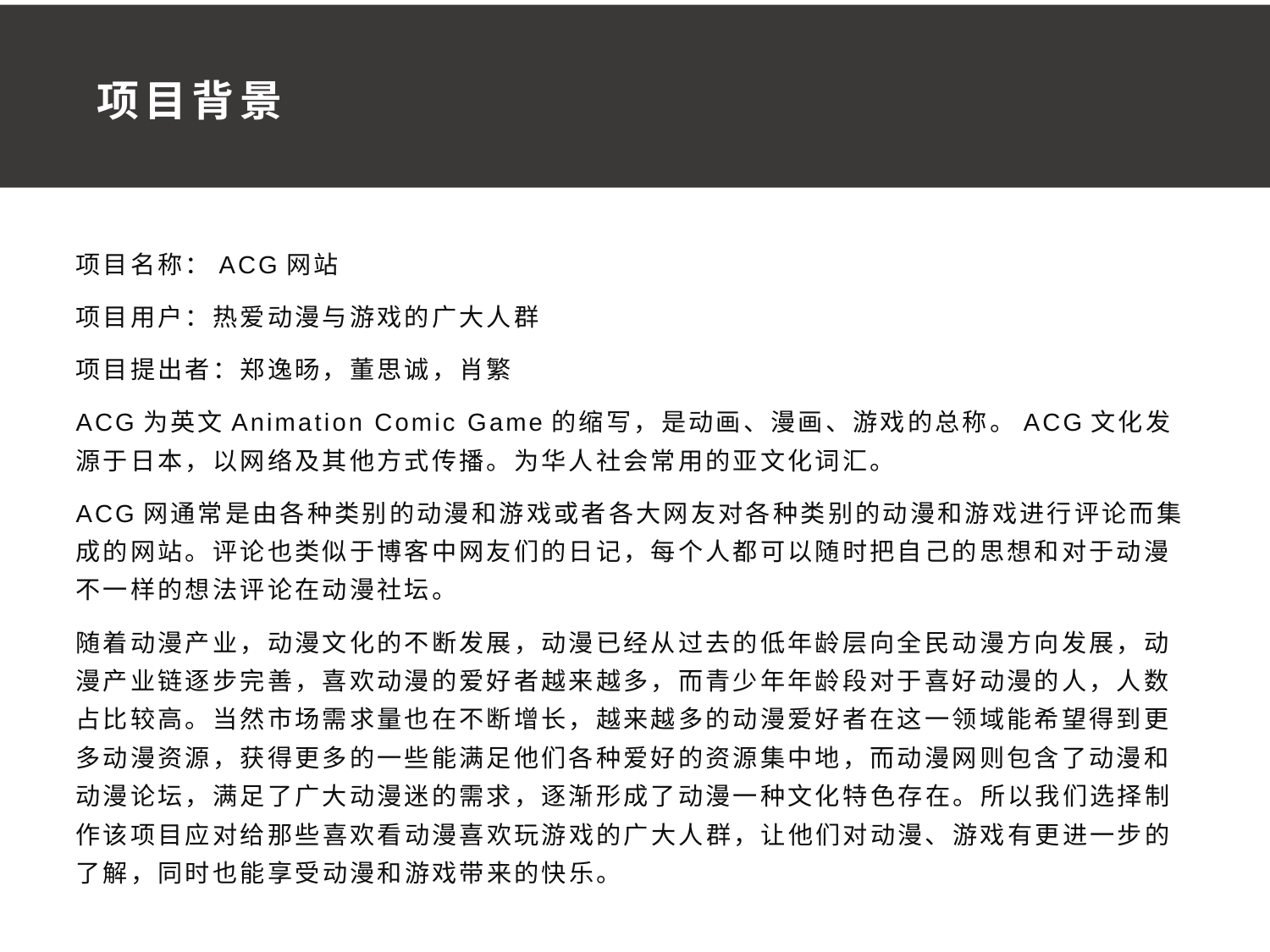

项目背景
项目名称：ACG网站
项目用户：热爱动漫与游戏的广大人群
项目提出者：郑逸旸，董思诚，肖繁
ACG为英文Animation Comic Game的缩写，是动画、漫画、游戏的总称。ACG文化发源于日本，以网络及其他方式传播。为华人社会常用的亚文化词汇。
ACG网通常是由各种类别的动漫和游戏或者各大网友对各种类别的动漫和游戏进行评论而集成的网站。评论也类似于博客中网友们的日记，每个人都可以随时把自己的思想和对于动漫不一样的想法评论在动漫社坛。
随着动漫产业，动漫文化的不断发展，动漫已经从过去的低年龄层向全民动漫方向发展，动漫产业链逐步完善，喜欢动漫的爱好者越来越多，而青少年年龄段对于喜好动漫的人，人数占比较高。当然市场需求量也在不断增长，越来越多的动漫爱好者在这一领域能希望得到更多动漫资源，获得更多的一些能满足他们各种爱好的资源集中地，而动漫网则包含了动漫和动漫论坛，满足了广大动漫迷的需求，逐渐形成了动漫一种文化特色存在。所以我们选择制作该项目应对给那些喜欢看动漫喜欢玩游戏的广大人群，让他们对动漫、游戏有更进一步的了解，同时也能享受动漫和游戏带来的快乐。